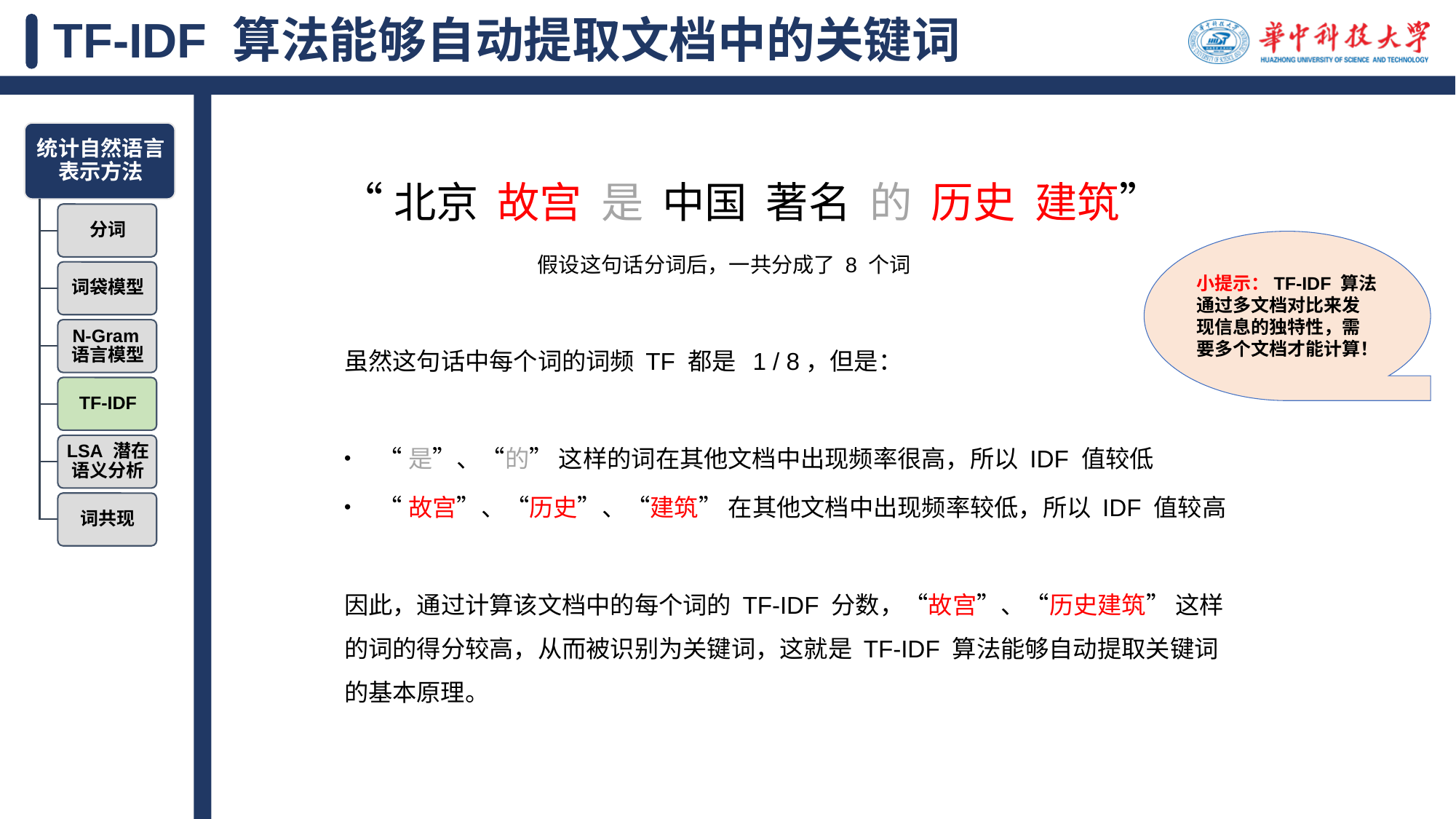

# TF-IDF 算法能够自动提取文档中的关键词
统计自然语言表示方法
分词
词袋模型
N-Gram语言模型
TF-IDF
LSA 潜在语义分析
词共现
“北京  故宫  是  中国  著名  的  历史  建筑”
小提示：TF-IDF 算法通过多文档对比来发现信息的独特性，需要多个文档才能计算！
假设这句话分词后，一共分成了 8 个词
虽然这句话中每个词的词频 TF 都是  1 / 8，但是：

“是”、“的” 这样的词在其他文档中出现频率很高，所以 IDF 值较低
“故宫”、“历史”、“建筑” 在其他文档中出现频率较低，所以 IDF 值较高

因此，通过计算该文档中的每个词的 TF-IDF 分数，“故宫”、“历史建筑” 这样的词的得分较高，从而被识别为关键词，这就是 TF-IDF 算法能够自动提取关键词的基本原理。